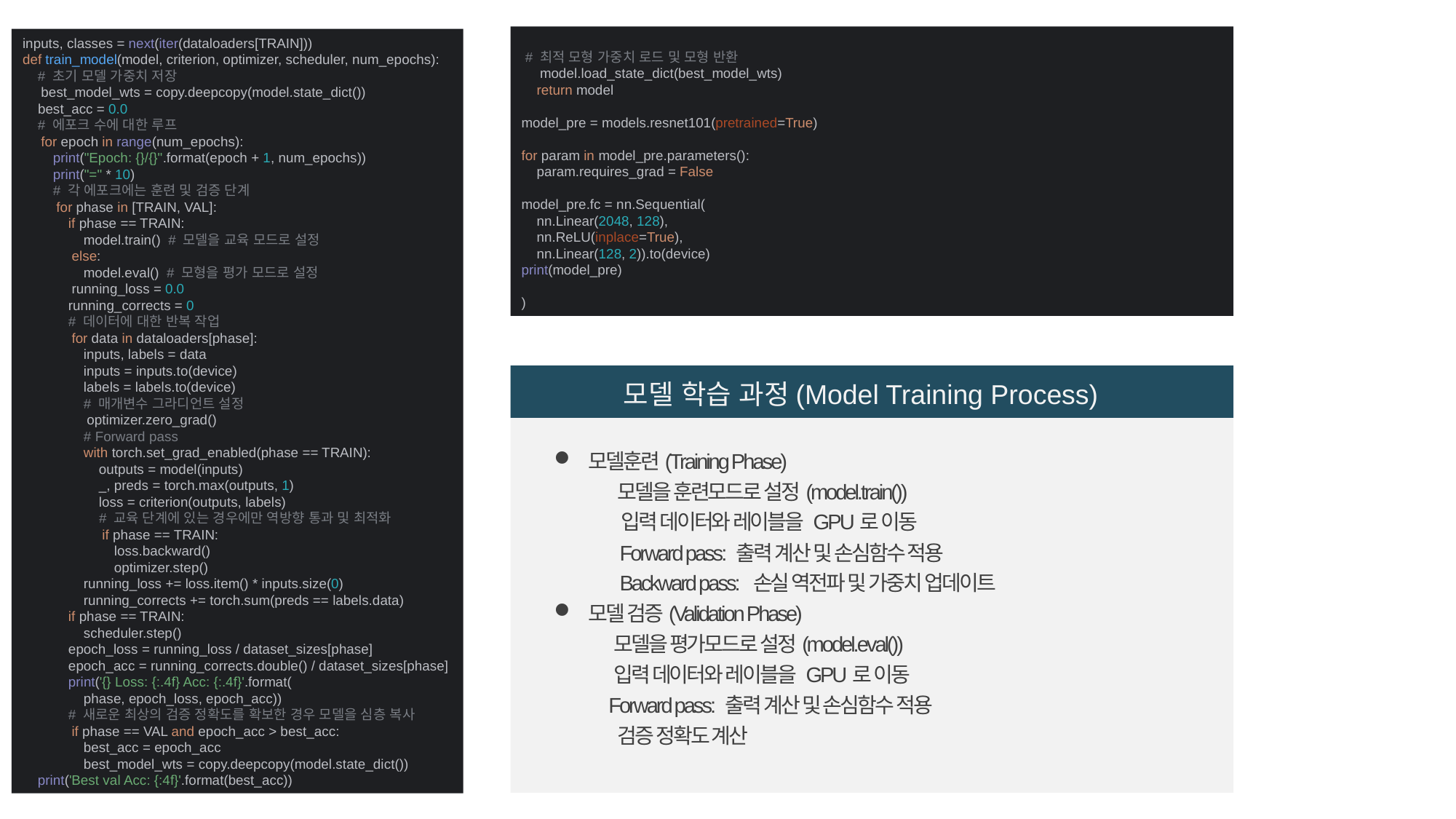

inputs, classes = next(iter(dataloaders[TRAIN]))
def train_model(model, criterion, optimizer, scheduler, num_epochs):
    # 초기 모델 가중치 저장
    best_model_wts = copy.deepcopy(model.state_dict())
    best_acc = 0.0
    # 에포크 수에 대한 루프
    for epoch in range(num_epochs):
        print("Epoch: {}/{}".format(epoch + 1, num_epochs))
        print("=" * 10)
        # 각 에포크에는 훈련 및 검증 단계
        for phase in [TRAIN, VAL]:
            if phase == TRAIN:
                model.train()  # 모델을 교육 모드로 설정
            else:
                model.eval()  # 모형을 평가 모드로 설정
            running_loss = 0.0
            running_corrects = 0
            # 데이터에 대한 반복 작업
            for data in dataloaders[phase]:
                inputs, labels = data
                inputs = inputs.to(device)
                labels = labels.to(device)
                # 매개변수 그라디언트 설정
                optimizer.zero_grad()
                # Forward pass
                with torch.set_grad_enabled(phase == TRAIN):
                    outputs = model(inputs)
                    _, preds = torch.max(outputs, 1)
                    loss = criterion(outputs, labels)
                    # 교육 단계에 있는 경우에만 역방향 통과 및 최적화
                    if phase == TRAIN:
                        loss.backward()
                        optimizer.step()
                running_loss += loss.item() * inputs.size(0)
                running_corrects += torch.sum(preds == labels.data)
            if phase == TRAIN:
                scheduler.step()
            epoch_loss = running_loss / dataset_sizes[phase]
            epoch_acc = running_corrects.double() / dataset_sizes[phase]
            print('{} Loss: {:.4f} Acc: {:.4f}'.format(
                phase, epoch_loss, epoch_acc))
            # 새로운 최상의 검증 정확도를 확보한 경우 모델을 심층 복사
            if phase == VAL and epoch_acc > best_acc:
                best_acc = epoch_acc
                best_model_wts = copy.deepcopy(model.state_dict())
    print('Best val Acc: {:4f}'.format(best_acc))

 # 최적 모형 가중치 로드 및 모형 반환
    model.load_state_dict(best_model_wts)
    return model

model_pre = models.resnet101(pretrained=True)
for param in model_pre.parameters():
    param.requires_grad = False
model_pre.fc = nn.Sequential(
    nn.Linear(2048, 128),
    nn.ReLU(inplace=True),
    nn.Linear(128, 2)).to(device)
print(model_pre)
)
모델 학습 과정
Web배포

 모델 학습 과정(Model Training Process)
모델훈련(Training Phase)
               모델을 훈련모드로 설정(model.train())
                입력 데이터와 레이블을 GPU로 이동
                 Forward pass: 출력 계산 및 손심함수 적용
                 Backward pass:  손실 역전파 및 가중치 업데이트
모델 검증(Validation Phase)
              모델을 평가모드로 설정(model.eval())
              입력 데이터와 레이블을 GPU로 이동
              Forward pass: 출력 계산 및 손심함수 적용
               검증 정확도 계산